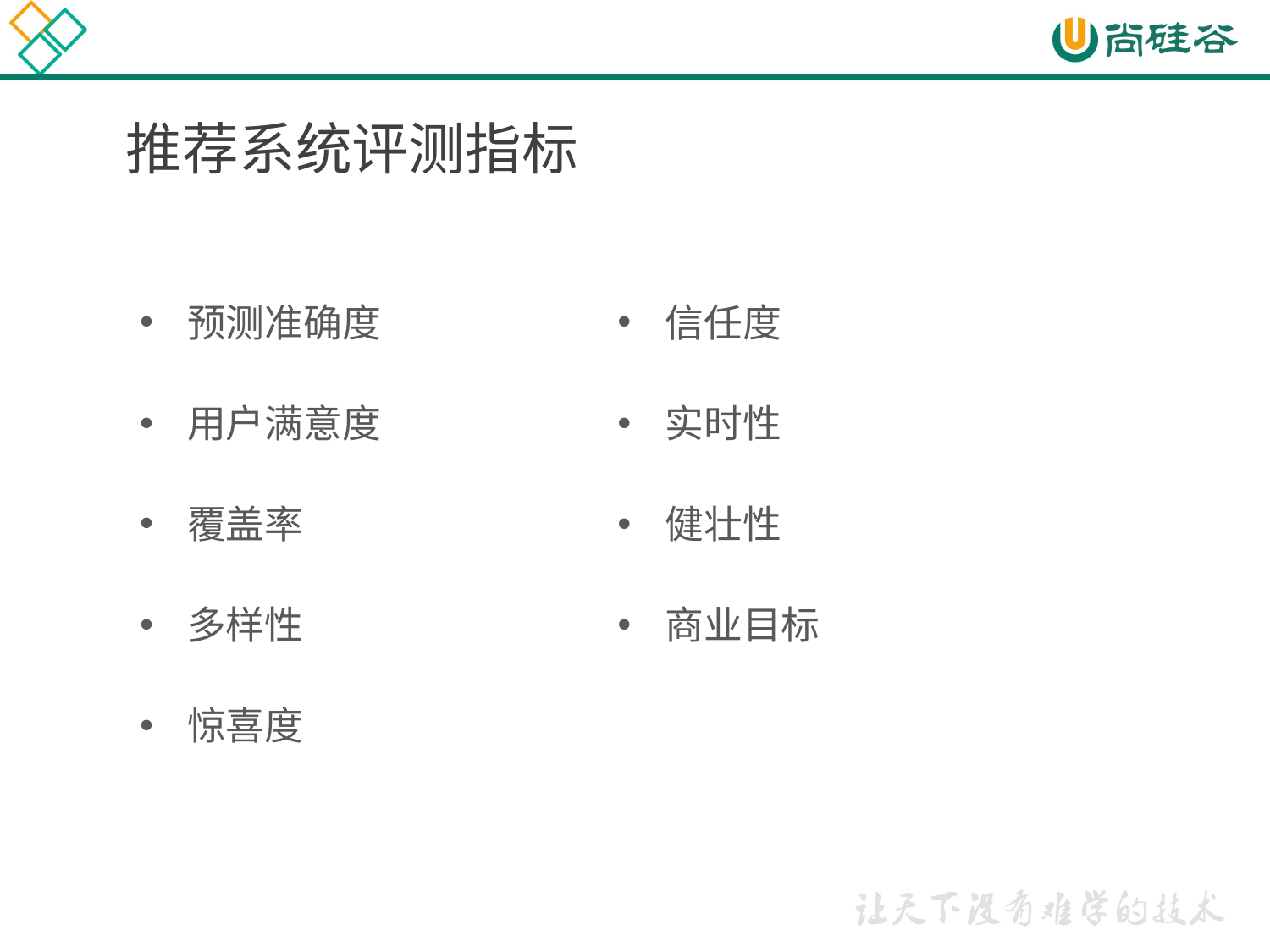

# 推荐系统评测指标
预测准确度
用户满意度
覆盖率
多样性
惊喜度
信任度
实时性
健壮性
商业目标